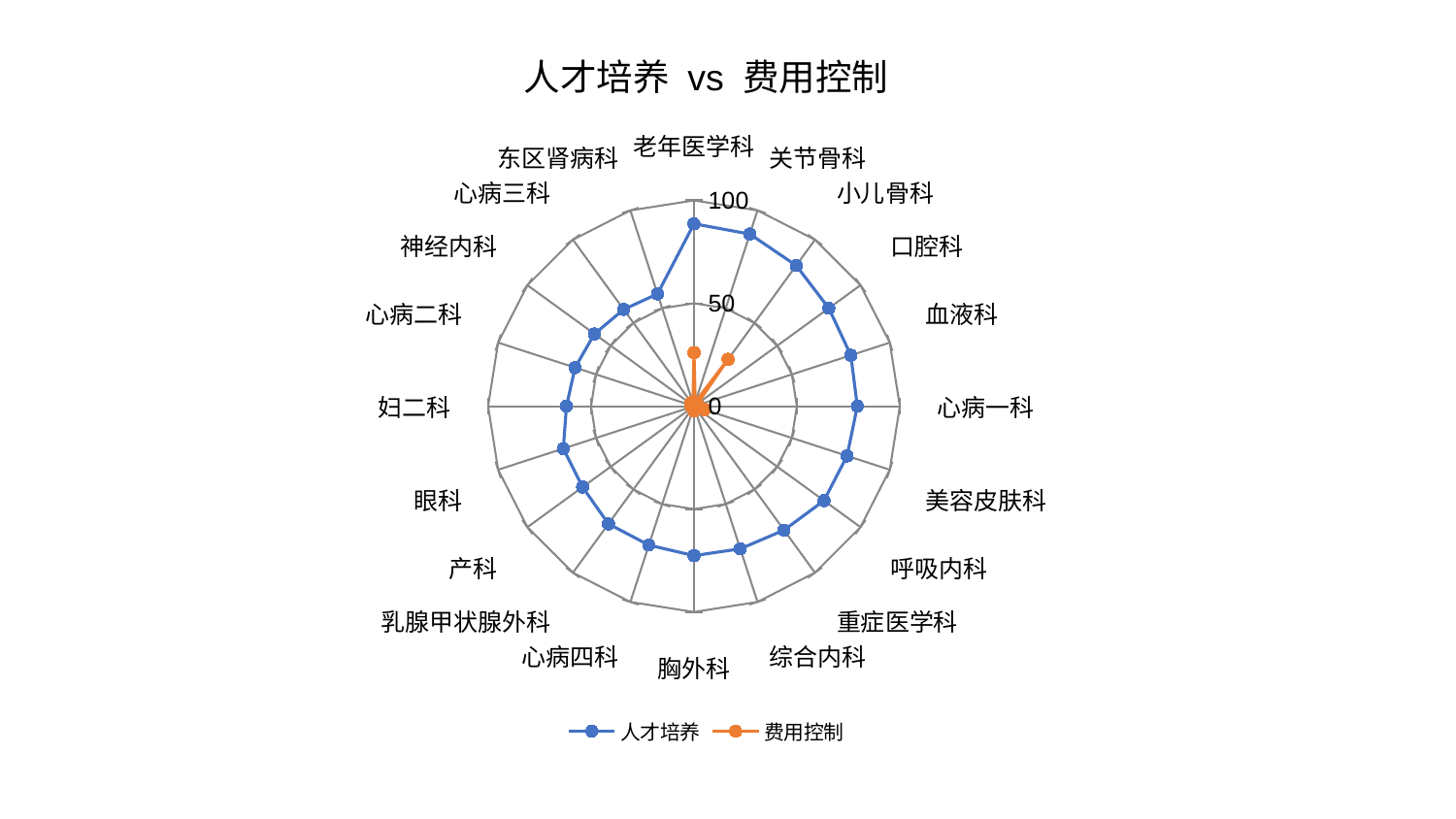

### Chart: 人才培养 vs 费用控制

| Category | 人才培养 | 费用控制 |
|---|---|---|
| 老年医学科 | 88.62706083143094 | 26.03277206019832 |
| 关节骨科 | 87.93327396862192 | 1.9665794693793754 |
| 小儿骨科 | 84.5100403719927 | 28.197572456067583 |
| 口腔科 | 80.9762628489503 | 2.0590772574415057 |
| 血液科 | 80.12924545529279 | 1.4996065719958536 |
| 心病一科 | 79.3616434921442 | 1.0349798685442935 |
| 美容皮肤科 | 78.21297559283151 | 5.470920110331017 |
| 呼吸内科 | 78.07417387151877 | 0.8885012417895846 |
| 重症医学科 | 74.4405846431161 | 1.0774888330152277 |
| 综合内科 | 72.88131108780657 | 1.4998638343365966 |
| 胸外科 | 72.62113427701102 | 2.4297081270369176 |
| 心病四科 | 70.96687763908174 | 1.2502310691863954 |
| 乳腺甲状腺外科 | 70.67715390867072 | 0.887994899298988 |
| 产科 | 66.88000852996451 | 1.101538339680465 |
| 眼科 | 66.72569637139414 | 1.2787280898464504 |
| 妇二科 | 61.93731307326373 | 0.9051099694221951 |
| 心病二科 | 60.71941372793228 | 1.7875717188647315 |
| 神经内科 | 59.77040027702577 | 2.070006774457137 |
| 心病三科 | 58.10938146584542 | 2.062183597171868 |
| 东区肾病科 | 57.35904603315578 | 1.6467630429589672 |
96